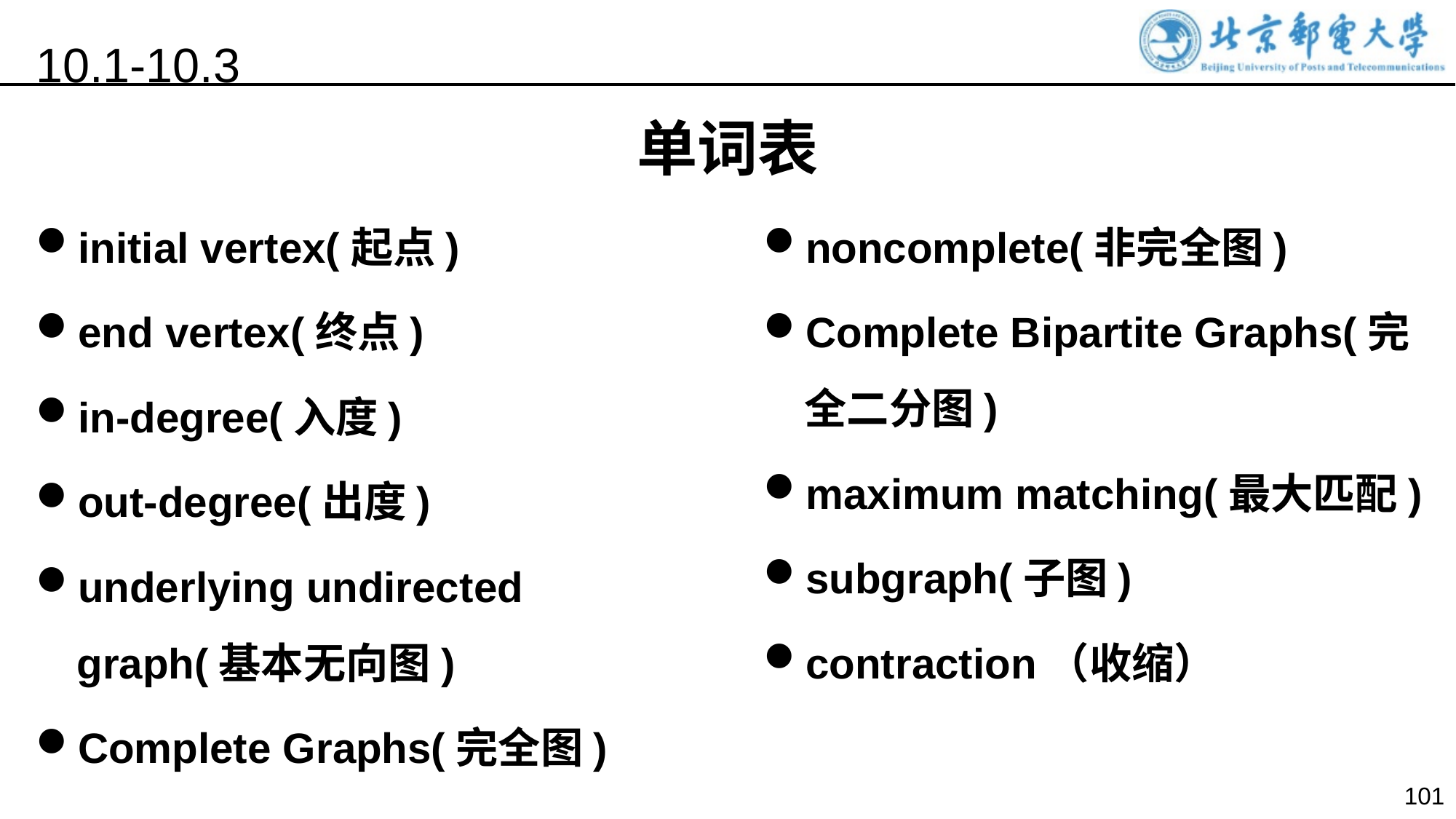

10.1-10.3
单词表
initial vertex(起点)
end vertex(终点)
in-degree(入度)
out-degree(出度)
underlying undirected graph(基本无向图)
Complete Graphs(完全图)
noncomplete(非完全图)
Complete Bipartite Graphs(完全二分图)
maximum matching(最大匹配)
subgraph(子图)
contraction（收缩）